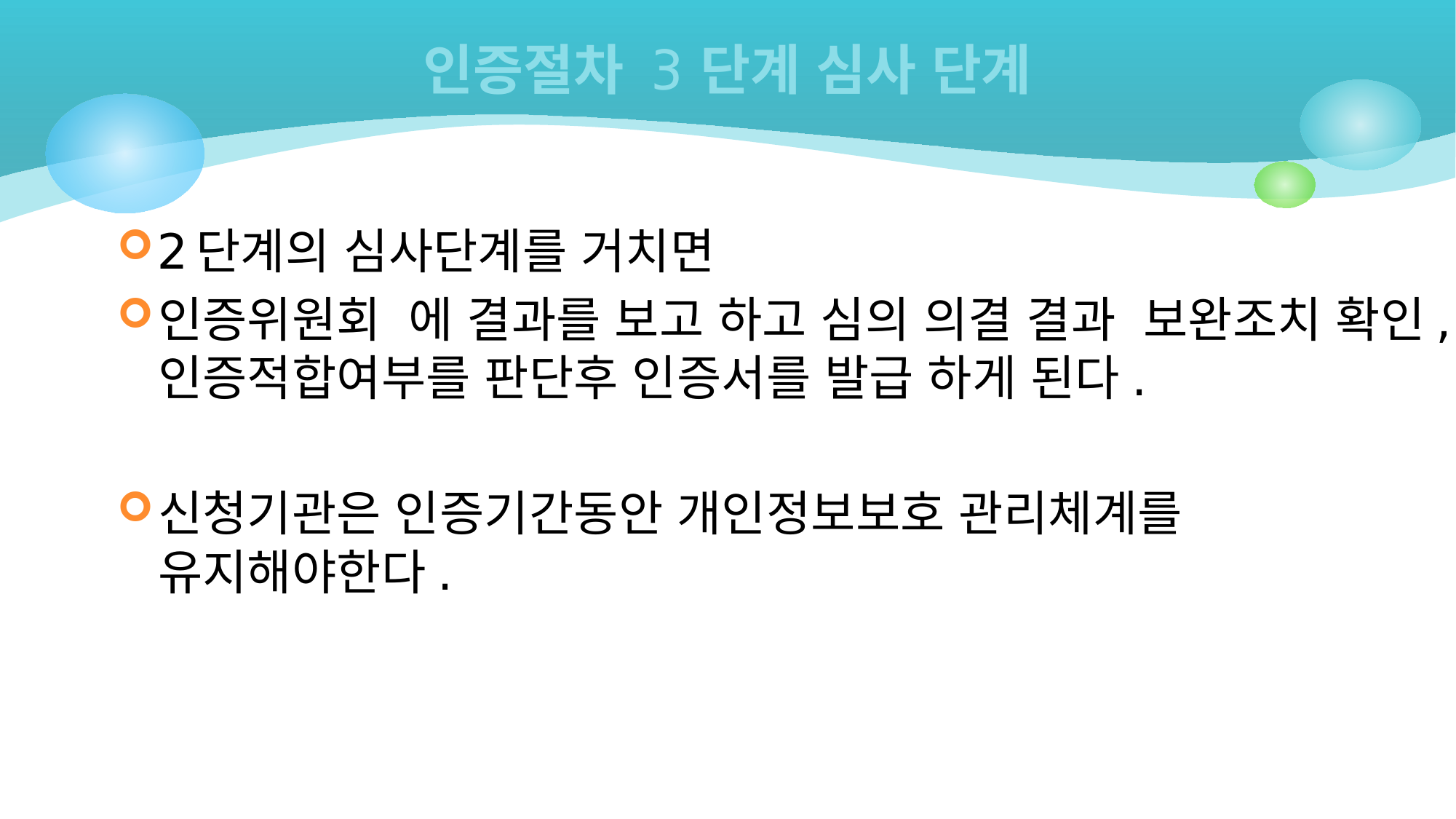

# 인증절차 3단계 심사 단계

2단계의 심사단계를 거치면
인증위원회  에 결과를 보고 하고 심의 의결 결과  보완조치 확인,인증적합여부를 판단후 인증서를 발급 하게 된다.

신청기관은 인증기간동안 개인정보보호 관리체계를 유지해야한다.